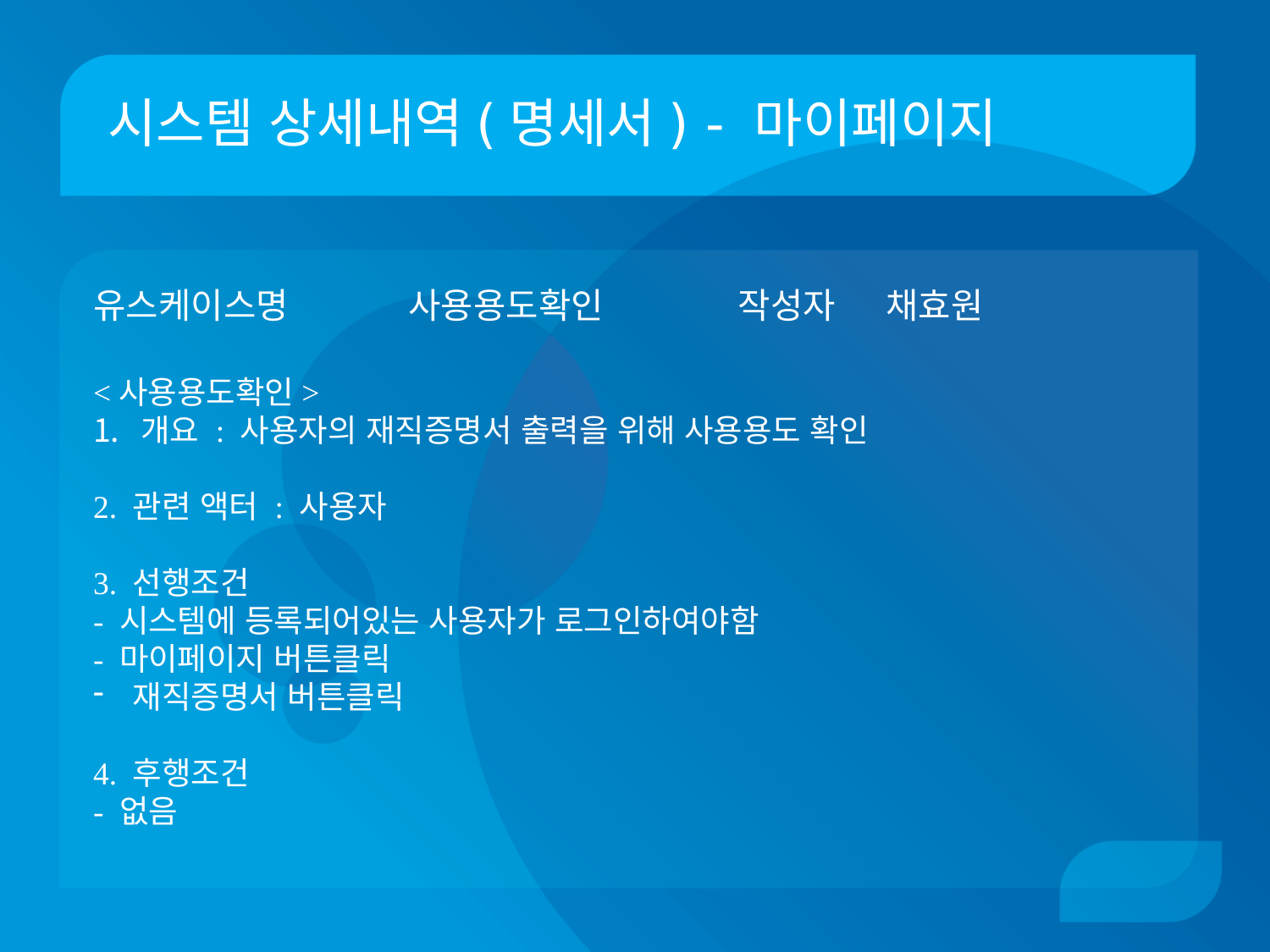

# 시스템 상세내역(명세서) - 마이페이지
유스케이스명            사용용도확인	 작성자     채효원
<사용용도확인>
개요 : 사용자의 재직증명서 출력을 위해 사용용도 확인

2. 관련 액터 : 사용자

3. 선행조건
- 시스템에 등록되어있는 사용자가 로그인하여야함
- 마이페이지 버튼클릭
재직증명서 버튼클릭

4. 후행조건
- 없음